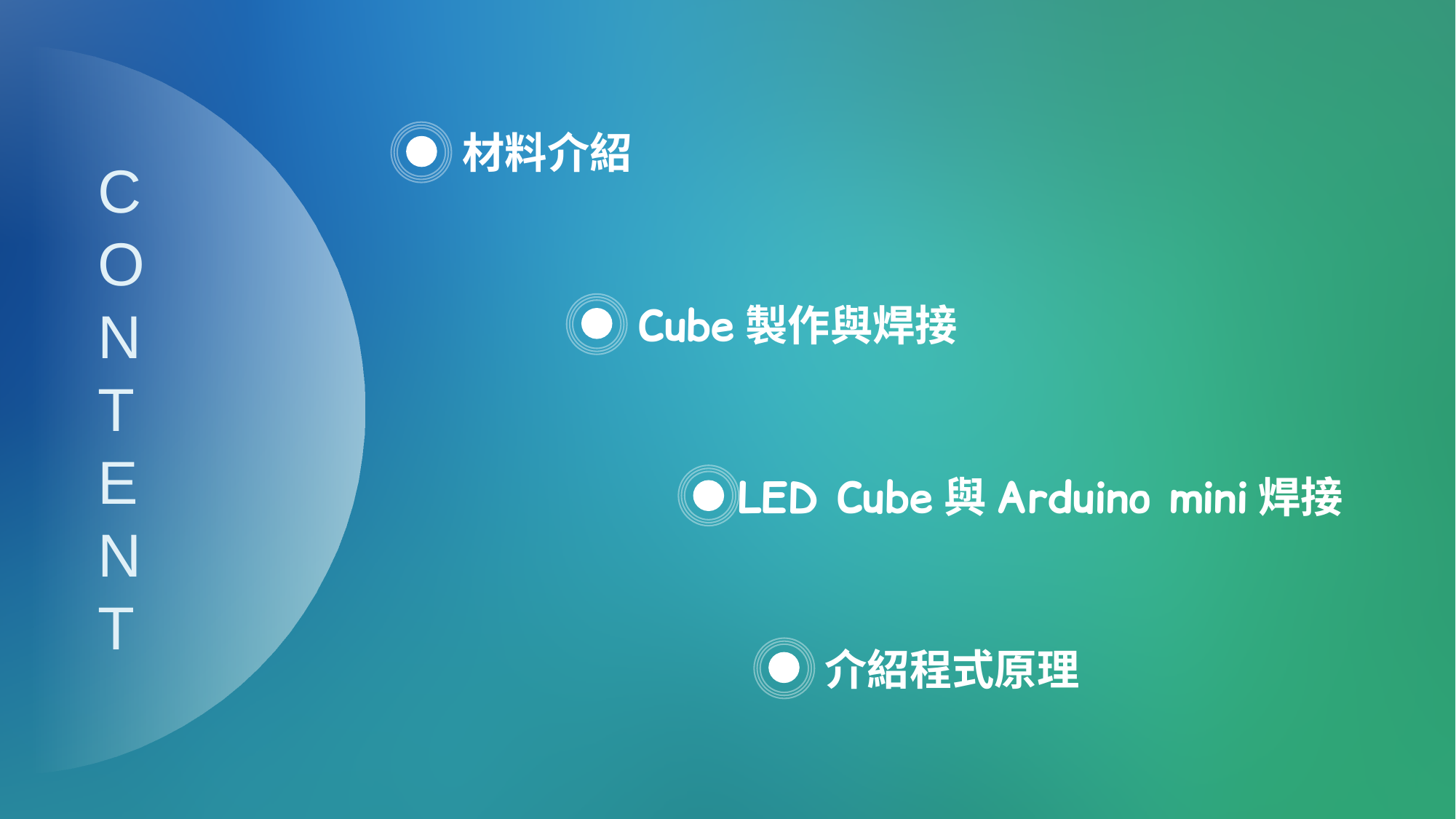

材料介紹

C
O
N
T
E
N
T
Cube製作與焊接

LED Cube與Arduino mini焊接

介紹程式原理